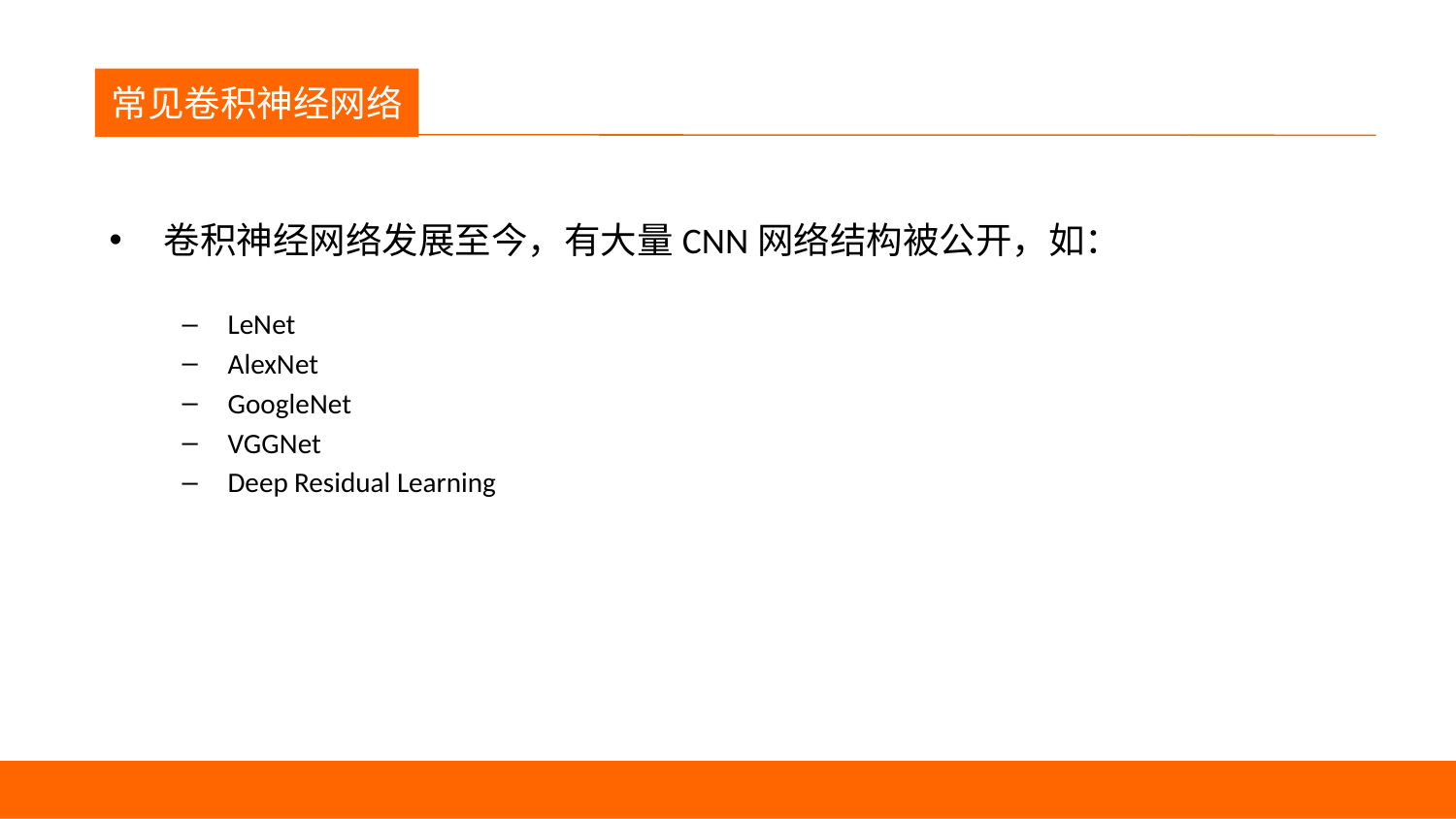

议程
常见卷积神经网络

卷积神经网络发展至今，有大量CNN网络结构被公开，如：

LeNet
AlexNet
GoogleNet
VGGNet
Deep Residual Learning